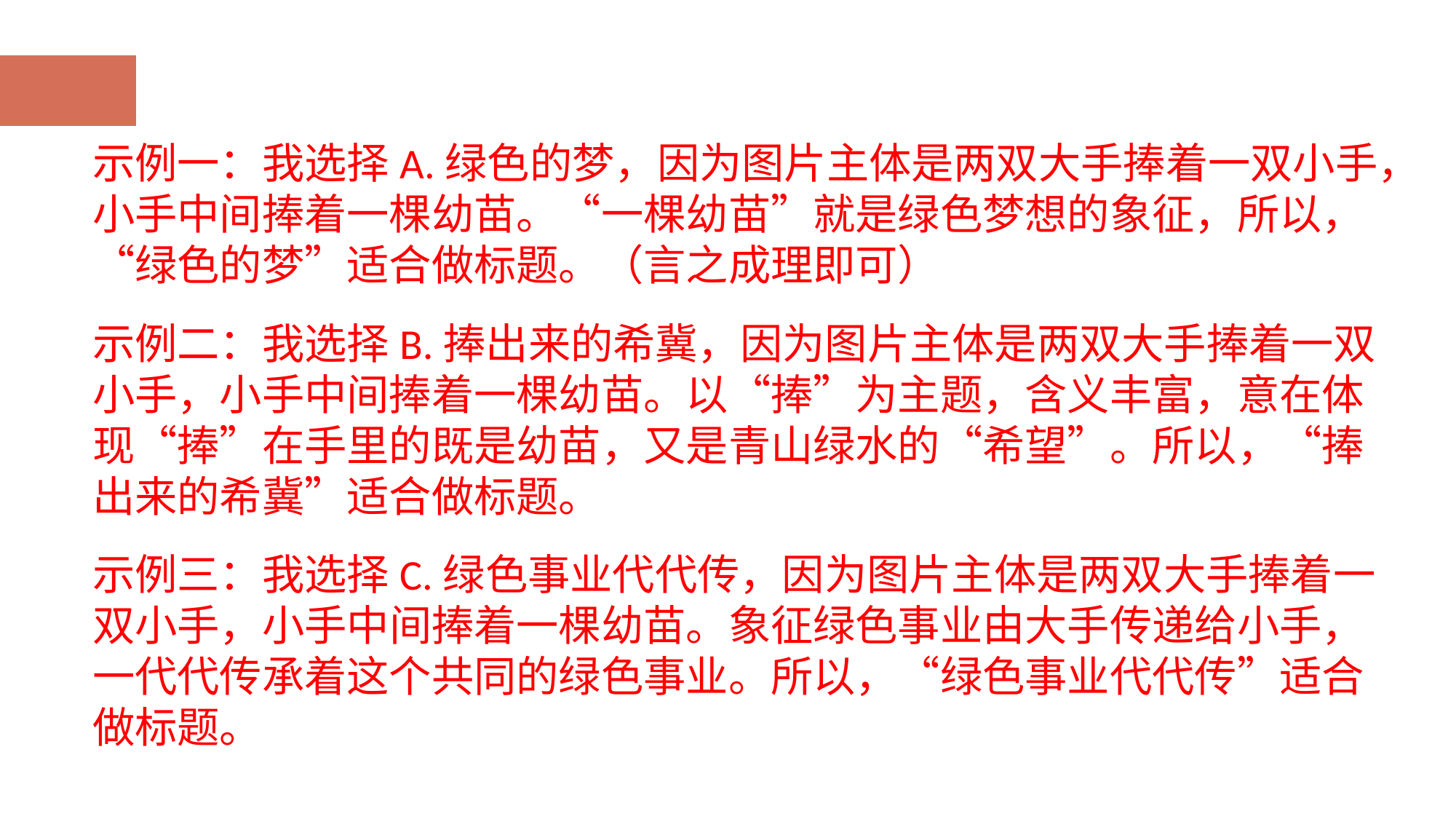

#
示例一：我选择A.绿色的梦，因为图片主体是两双大手捧着一双小手，小手中间捧着一棵幼苗。“一棵幼苗”就是绿色梦想的象征，所以，“绿色的梦”适合做标题。（言之成理即可）
示例二：我选择B.捧出来的希冀，因为图片主体是两双大手捧着一双小手，小手中间捧着一棵幼苗。以“捧”为主题，含义丰富，意在体现“捧”在手里的既是幼苗，又是青山绿水的“希望”。所以，“捧出来的希冀”适合做标题。
示例三：我选择C.绿色事业代代传，因为图片主体是两双大手捧着一双小手，小手中间捧着一棵幼苗。象征绿色事业由大手传递给小手，一代代传承着这个共同的绿色事业。所以，“绿色事业代代传”适合做标题。